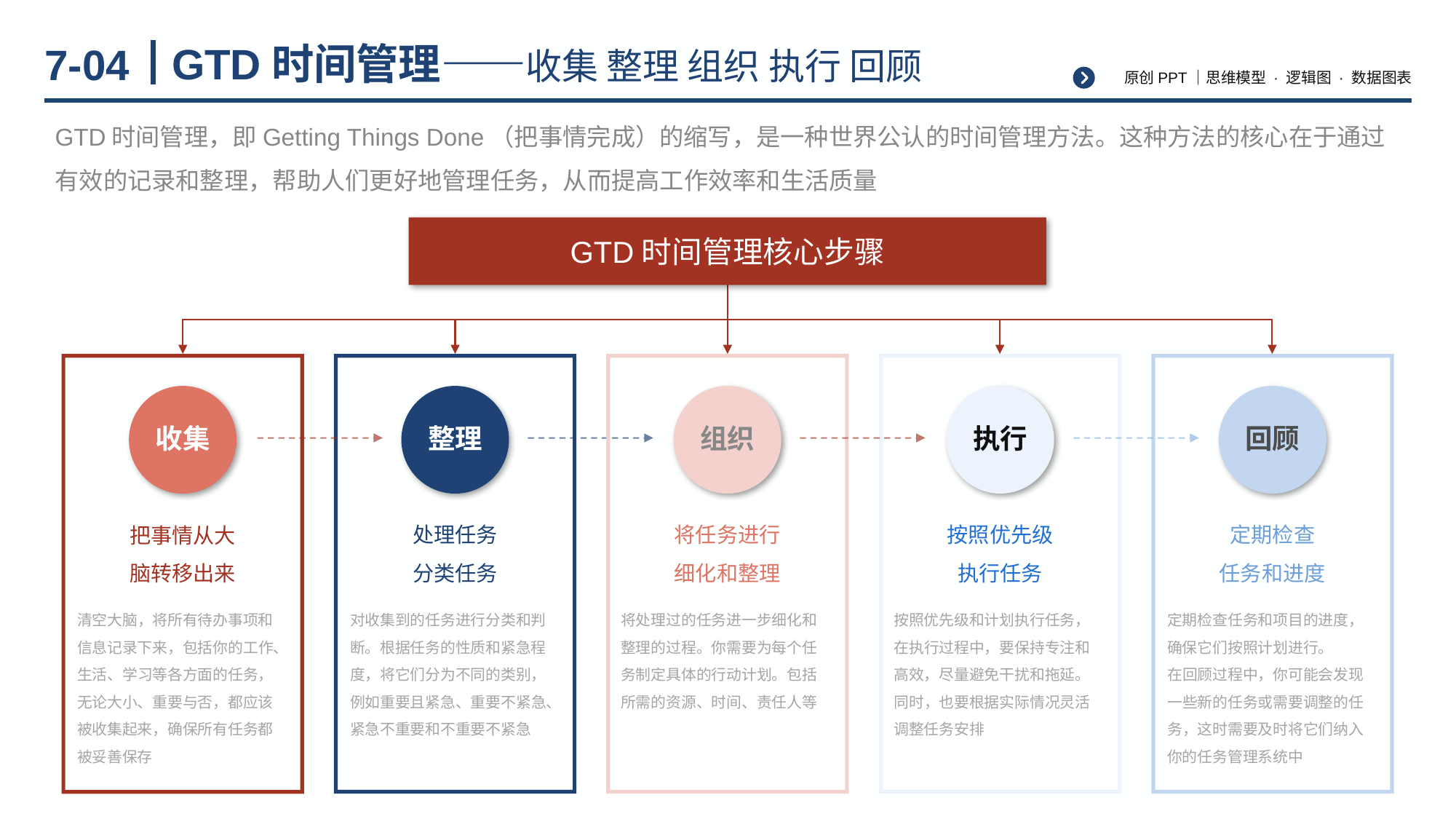

# GTD时间管理——收集 整理 组织 执行 回顾
7-04
GTD时间管理，即Getting Things Done（把事情完成）的缩写，是一种世界公认的时间管理方法。这种方法的核心在于通过有效的记录和整理，帮助人们更好地管理任务，从而提高工作效率和生活质量

GTD时间管理核心步骤

收集
整理
组织
执行
回顾
处理任务
分类任务
将任务进行
细化和整理
按照优先级
执行任务
定期检查
任务和进度
把事情从大脑转移出来
对收集到的任务进行分类和判断。根据任务的性质和紧急程度，将它们分为不同的类别，
例如重要且紧急、重要不紧急、紧急不重要和不重要不紧急
清空大脑，将所有待办事项和信息记录下来，包括你的工作、生活、学习等各方面的任务，无论大小、重要与否，都应该被收集起来，确保所有任务都被妥善保存
将处理过的任务进一步细化和整理的过程。你需要为每个任务制定具体的行动计划。包括所需的资源、时间、责任人等
按照优先级和计划执行任务，
在执行过程中，要保持专注和高效，尽量避免干扰和拖延。同时，也要根据实际情况灵活调整任务安排
定期检查任务和项目的进度，确保它们按照计划进行。
在回顾过程中，你可能会发现一些新的任务或需要调整的任务，这时需要及时将它们纳入你的任务管理系统中